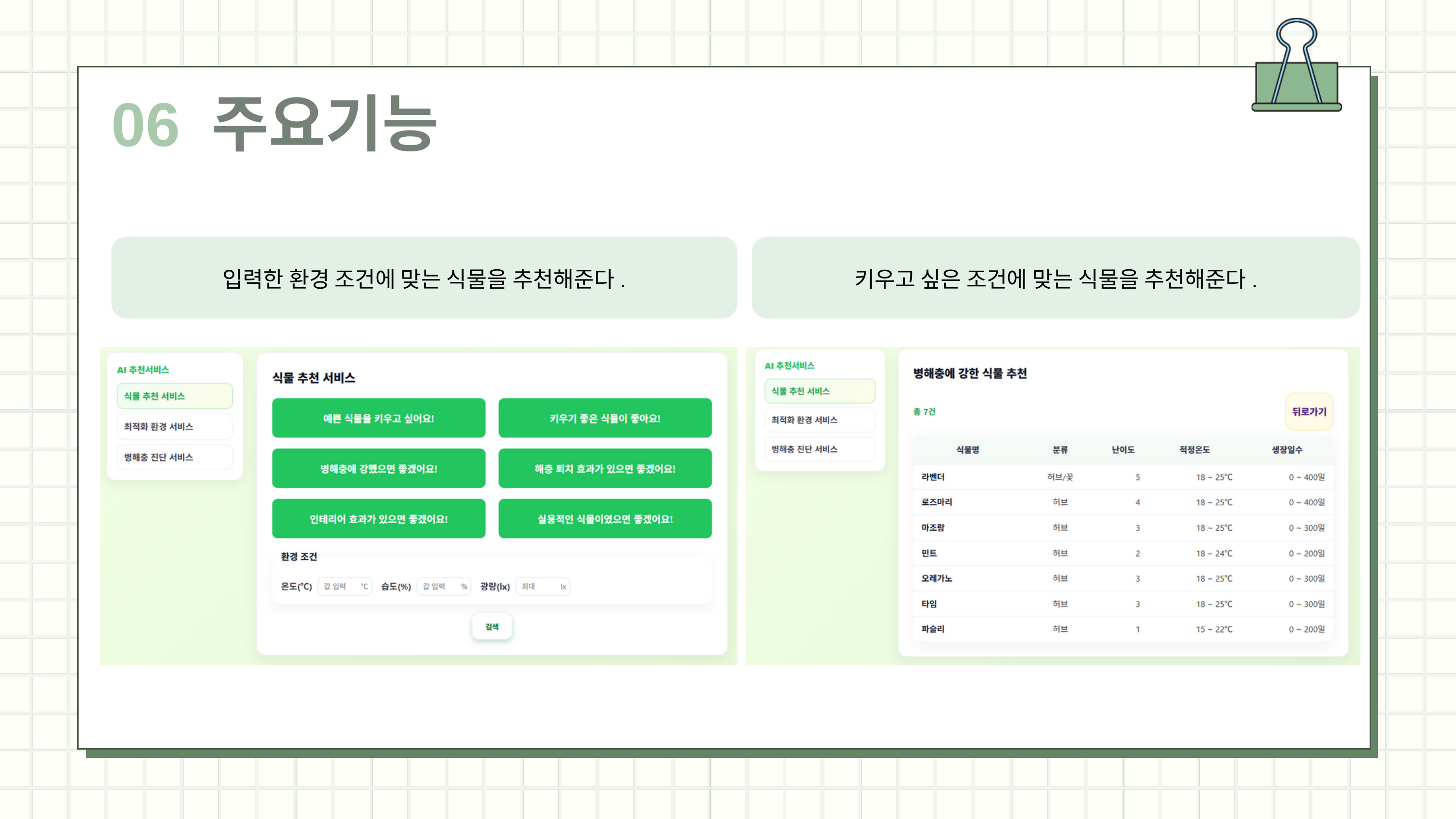

06 주요기능

입력한 환경 조건에 맞는 식물을 추천해준다.

키우고 싶은 조건에 맞는 식물을 추천해준다.